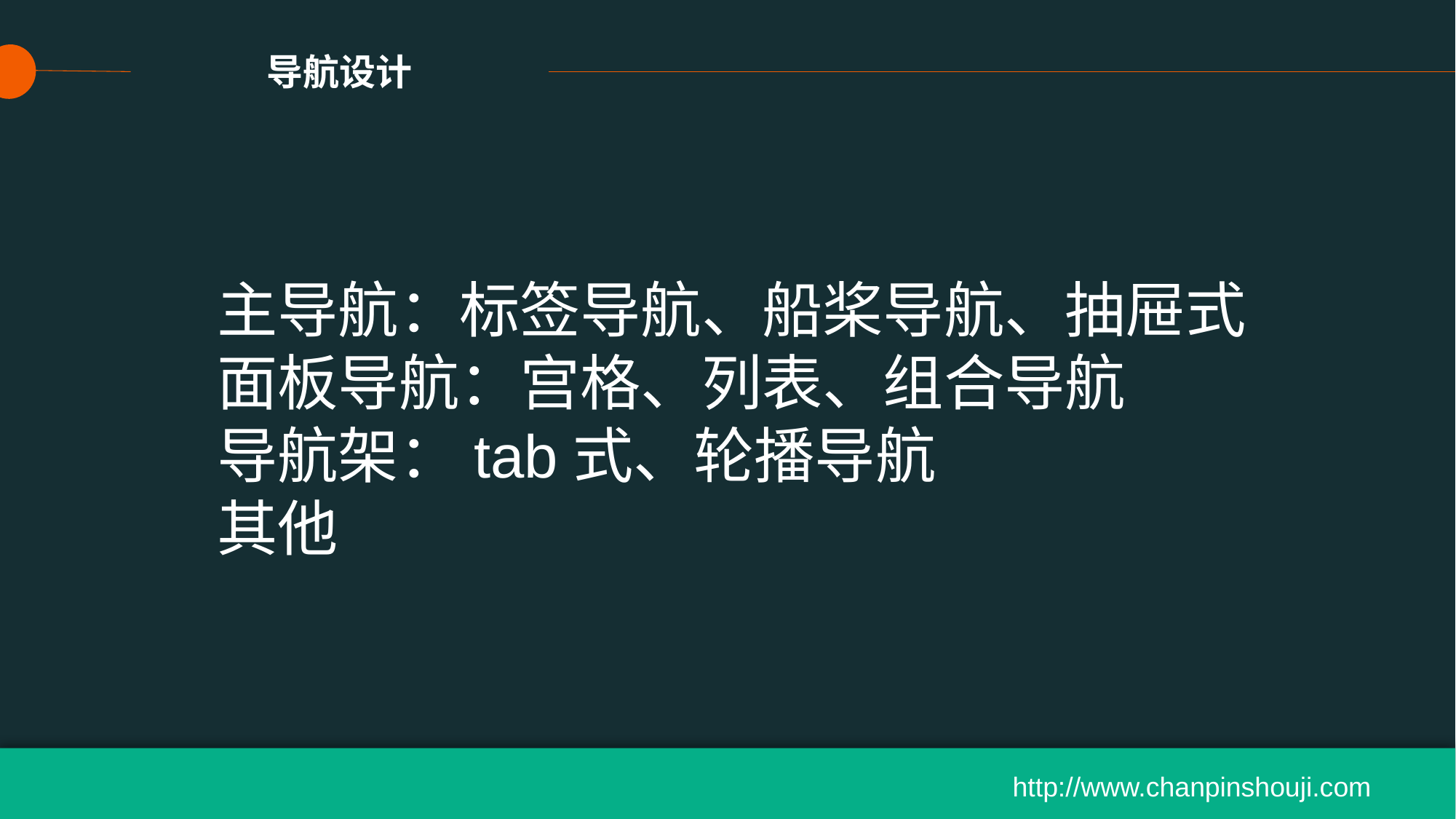

导航设计
主导航：标签导航、船桨导航、抽屉式
面板导航：宫格、列表、组合导航
导航架：tab式、轮播导航
其他
http://www.chanpinshouji.com